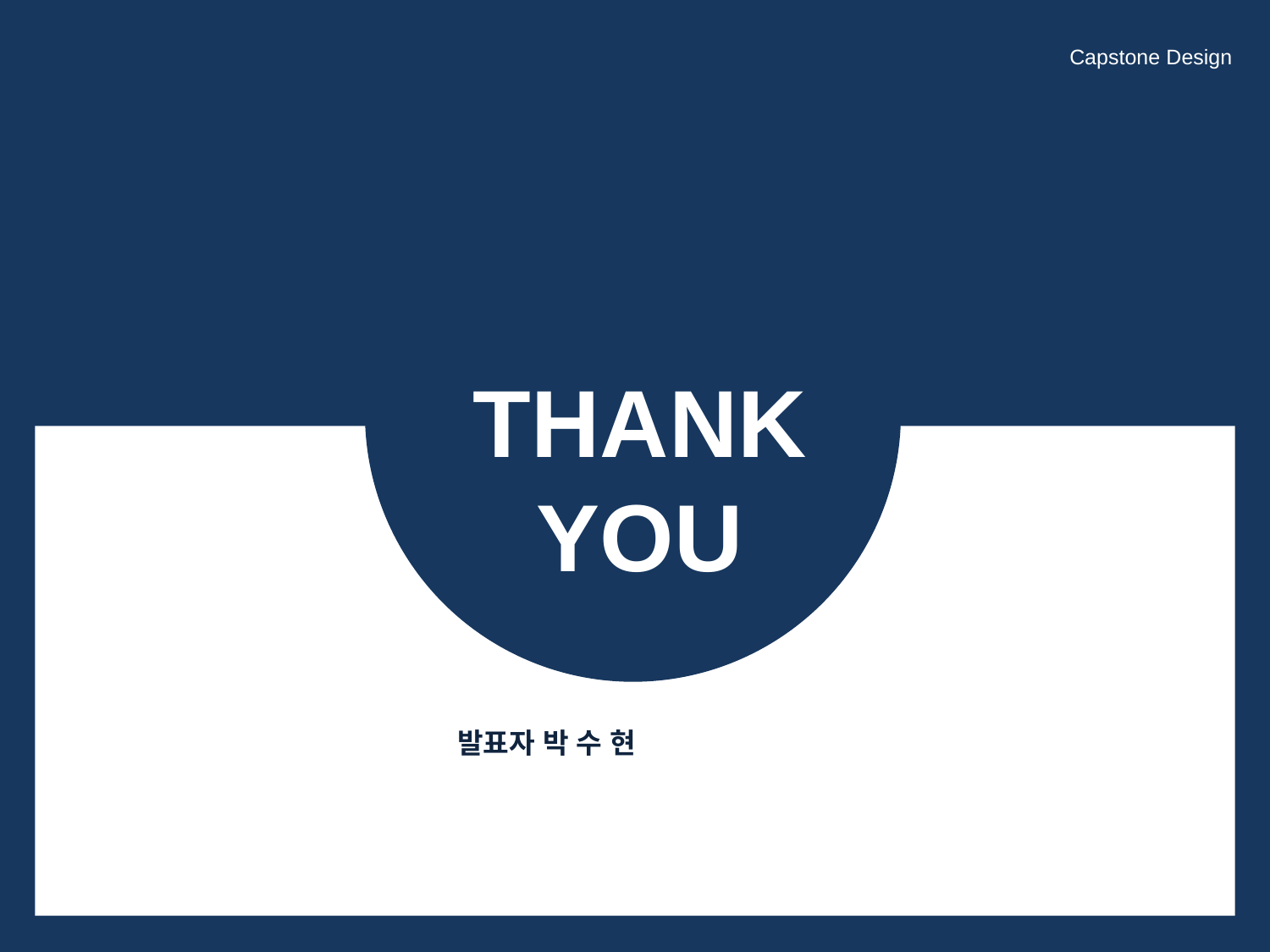

Capstone Design

THANK
YOU

발표자 박 수 현